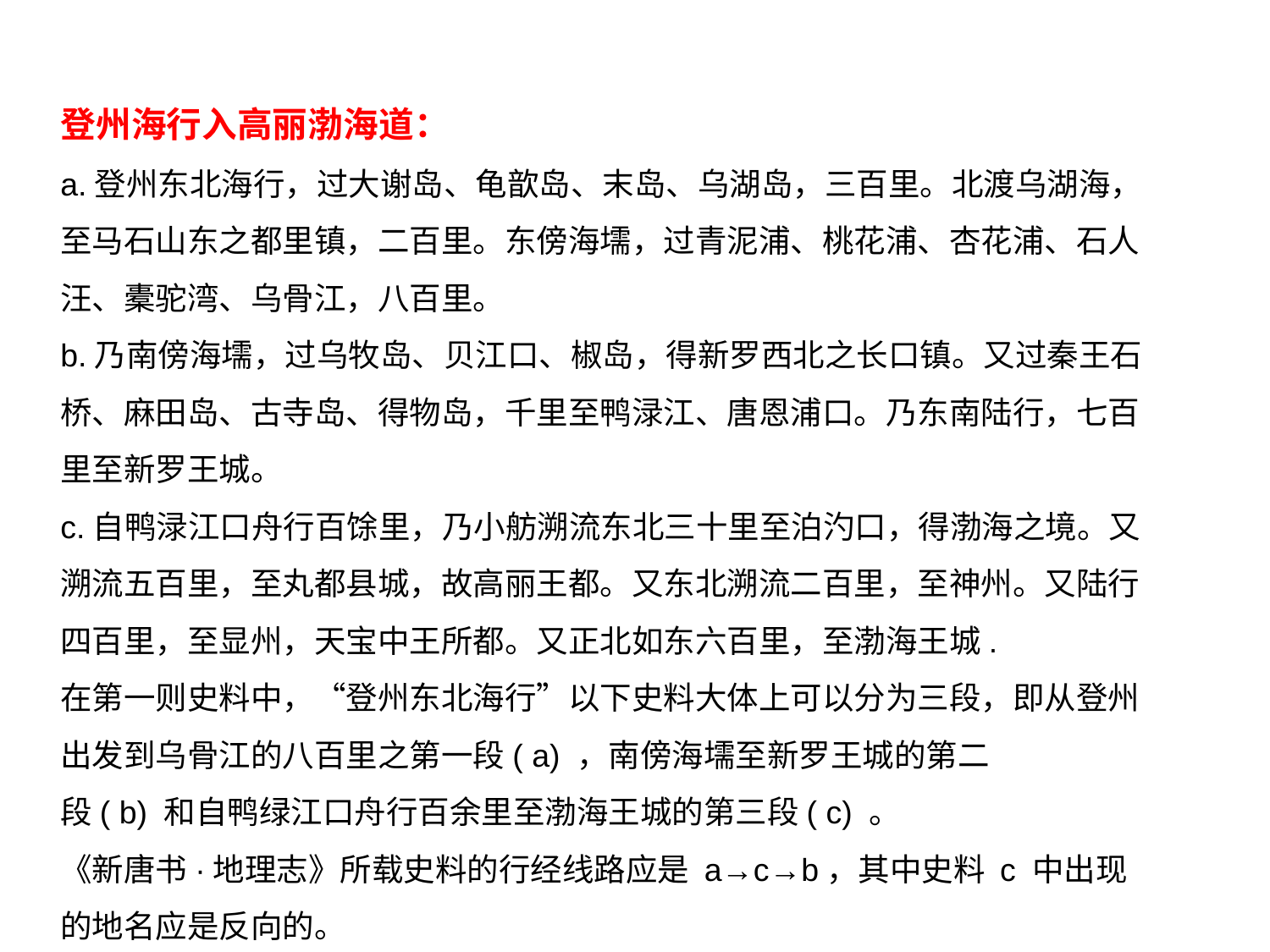

登州海行入高丽渤海道：
a.登州东北海行，过大谢岛、龟歆岛、末岛、乌湖岛，三百里。北渡乌湖海，至马石山东之都里镇，二百里。东傍海壖，过青泥浦、桃花浦、杏花浦、石人汪、橐驼湾、乌骨江，八百里。
b.乃南傍海壖，过乌牧岛、贝江口、椒岛，得新罗西北之长口镇。又过秦王石桥、麻田岛、古寺岛、得物岛，千里至鸭渌江、唐恩浦口。乃东南陆行，七百里至新罗王城。
c.自鸭渌江口舟行百馀里，乃小舫溯流东北三十里至泊汋口，得渤海之境。又溯流五百里，至丸都县城，故高丽王都。又东北溯流二百里，至神州。又陆行四百里，至显州，天宝中王所都。又正北如东六百里，至渤海王城.
在第一则史料中，“登州东北海行”以下史料大体上可以分为三段，即从登州出发到乌骨江的八百里之第一段( a) ，南傍海壖至新罗王城的第二
段( b) 和自鸭绿江口舟行百余里至渤海王城的第三段( c) 。
《新唐书·地理志》所载史料的行经线路应是 a→c→b，其中史料 c 中出现的地名应是反向的。